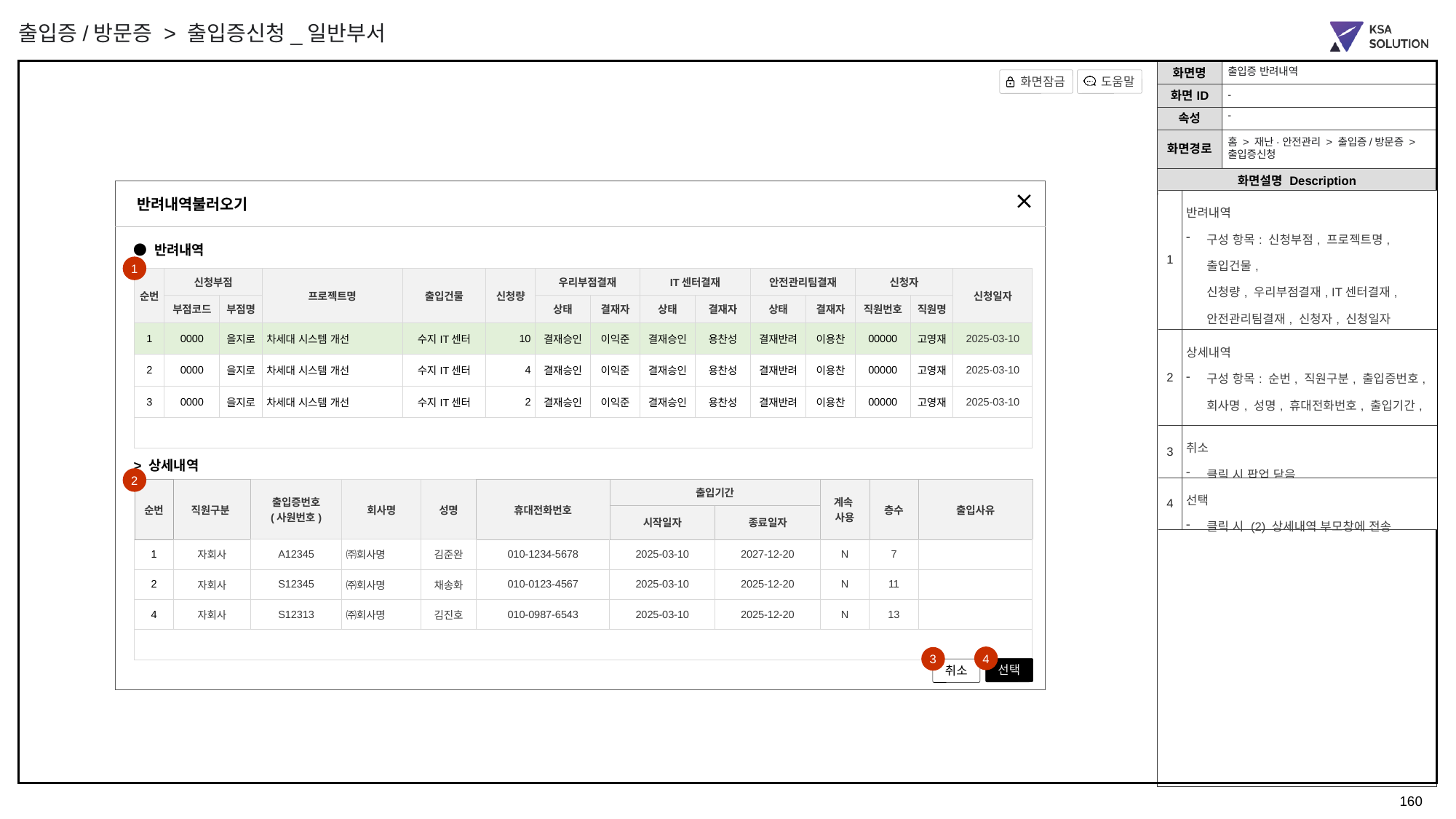

| NO | 구분 | As-is | TO-BE 개선사항 |
| --- | --- | --- | --- |
| 추가 확인 사항 | 가스분사기관리대장 | (1) 반려내역 데이터 보유기간 설정 검토 (조회일 기준 작년? 3년 전?) |  |
출입증/방문증 > 출입증신청_일반부서
출입증 반려내역
-
-
홈 > 재난·안전관리 > 출입증/방문증 >
출입증신청

반려내역불러오기
| 1 | 반려내역 구성 항목: 신청부점, 프로젝트명, 출입건물, 신청량, 우리부점결재, IT센터결재, 안전관리팀결재, 신청자, 신청일자 행 선택 시 (2) 상세내역 업데이트 |
| --- | --- |
| 2 | 상세내역 구성 항목: 순번, 직원구분, 출입증번호, 회사명, 성명, 휴대전화번호, 출입기간, 출입건물, 층수, 출입사유 |
| 3 | 취소 클릭 시 팝업 닫음 |
| 4 | 선택 클릭 시 (2) 상세내역 부모창에 전송 |

● 반려내역
1
| 순번 | 신청부점 |  | 프로젝트명 | 출입건물 | 신청량 | 우리부점결재 |  | IT센터결재 |  | 안전관리팀결재 |  | 신청자 |  | 신청일자 |
| --- | --- | --- | --- | --- | --- | --- | --- | --- | --- | --- | --- | --- | --- | --- |
|  | 부점코드 | 부점명 | 상태 |  |  | 상태 | 결재자 | 상태 | 결재자 | 상태 | 결재자 | 직원번호 | 직원명 |  |
| 1 | 0000 | 을지로 | 차세대 시스템 개선 | 수지IT센터 | 10 | 결재승인 | 이익준 | 결재승인 | 용찬성 | 결재반려 | 이용찬 | 00000 | 고영재 | 2025-03-10 |
| 2 | 0000 | 을지로 | 차세대 시스템 개선 | 수지IT센터 | 4 | 결재승인 | 이익준 | 결재승인 | 용찬성 | 결재반려 | 이용찬 | 00000 | 고영재 | 2025-03-10 |
| 3 | 0000 | 을지로 | 차세대 시스템 개선 | 수지IT센터 | 2 | 결재승인 | 이익준 | 결재승인 | 용찬성 | 결재반려 | 이용찬 | 00000 | 고영재 | 2025-03-10 |
|  |  |  |  |  |  |  |  |  |  |  |  |  |  |  |
> 상세내역
2
| 순번 | 직원구분 | 출입증번호 (사원번호) | 회사명 | 성명 | 휴대전화번호 | 출입기간 |  | 계속 사용 | 층수 | 출입사유 |
| --- | --- | --- | --- | --- | --- | --- | --- | --- | --- | --- |
|  |  |  |  |  |  | 시작일자 | 종료일자 |  |  |  |
| 1 | 자회사 | A12345 | ㈜회사명 | 김준완 | 010-1234-5678 | 2025-03-10 | 2027-12-20 | N | 7 |  |
| 2 | 자회사 | S12345 | ㈜회사명 | 채송화 | 010-0123-4567 | 2025-03-10 | 2025-12-20 | N | 11 |  |
| 4 | 자회사 | S12313 | ㈜회사명 | 김진호 | 010-0987-6543 | 2025-03-10 | 2025-12-20 | N | 13 |  |
|  |  |  |  |  |  |  |  |  |  |  |
4
3
선택
취소